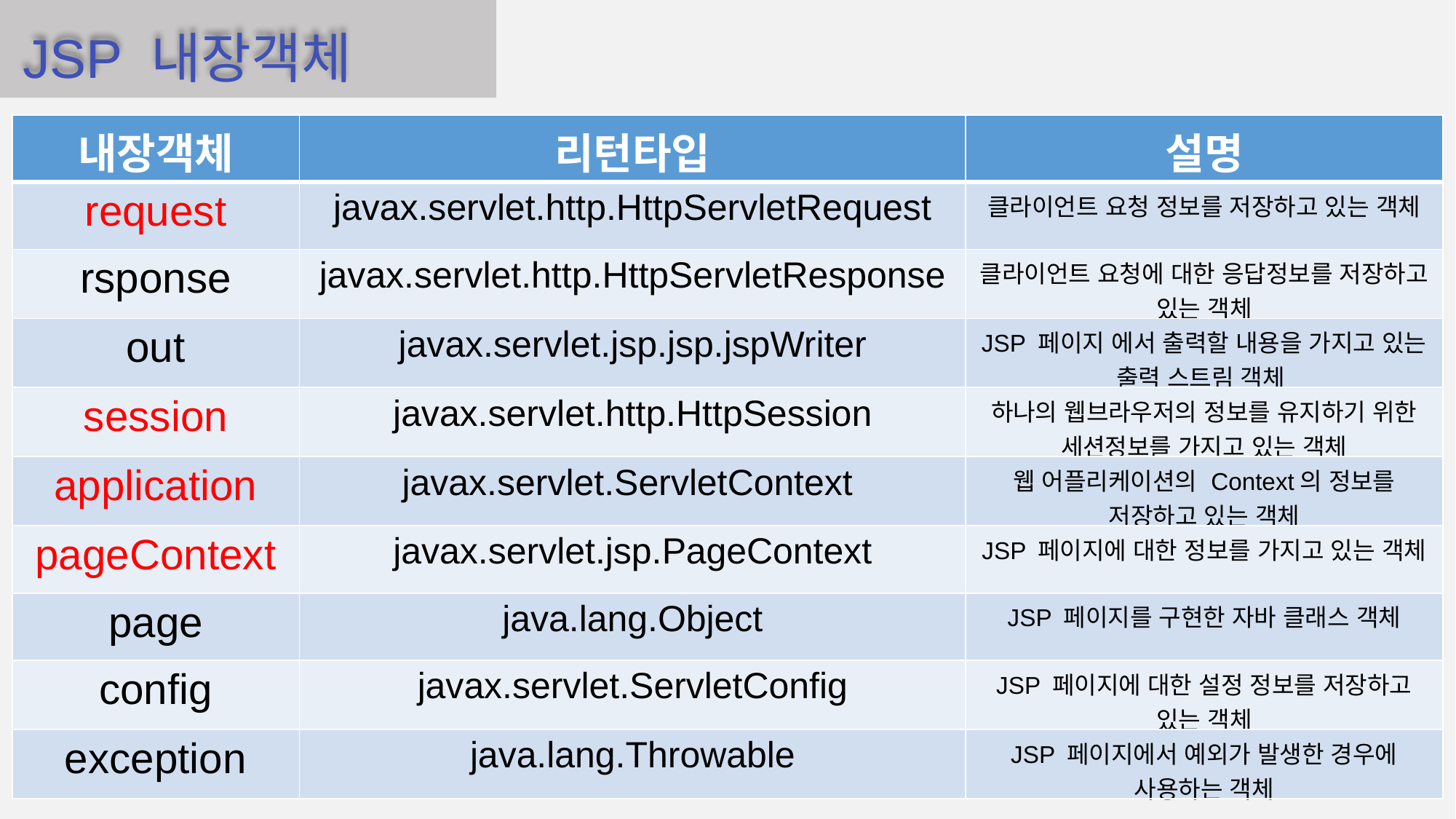

JSP 내장객체
| 내장객체 | 리턴타입 | 설명 |
| --- | --- | --- |
| request | javax.servlet.http.HttpServletRequest | 클라이언트 요청 정보를 저장하고 있는 객체 |
| rsponse | javax.servlet.http.HttpServletResponse | 클라이언트 요청에 대한 응답정보를 저장하고 있는 객체 |
| out | javax.servlet.jsp.jsp.jspWriter | JSP 페이지 에서 출력할 내용을 가지고 있는 출력 스트림 객체 |
| session | javax.servlet.http.HttpSession | 하나의 웹브라우저의 정보를 유지하기 위한 세션정보를 가지고 있는 객체 |
| application | javax.servlet.ServletContext | 웹 어플리케이션의 Context의 정보를 저장하고 있는 객체 |
| pageContext | javax.servlet.jsp.PageContext | JSP 페이지에 대한 정보를 가지고 있는 객체 |
| page | java.lang.Object | JSP 페이지를 구현한 자바 클래스 객체 |
| config | javax.servlet.ServletConfig | JSP 페이지에 대한 설정 정보를 저장하고 있는 객체 |
| exception | java.lang.Throwable | JSP 페이지에서 예외가 발생한 경우에 사용하는 객체 |